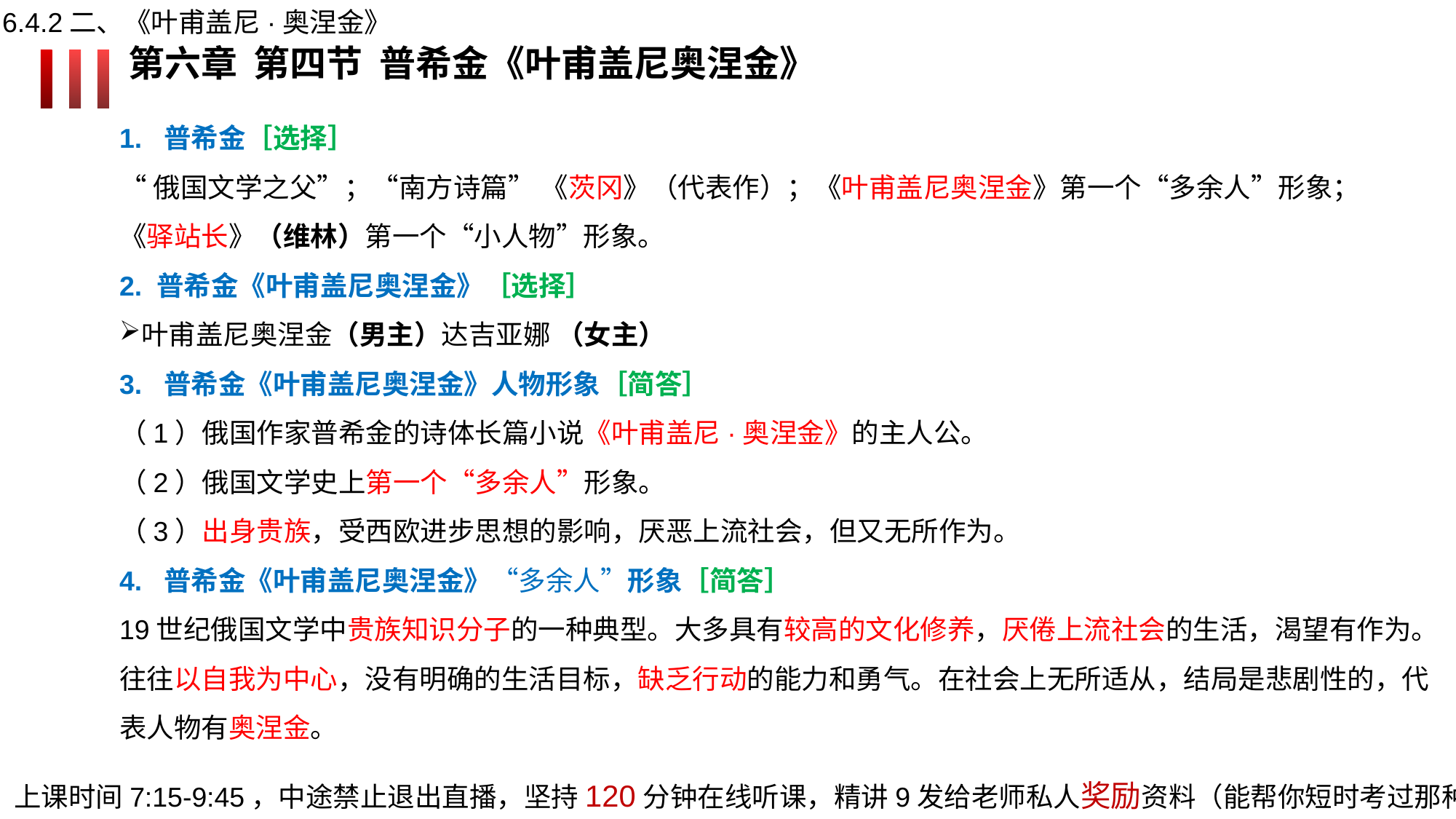

6.4.2二、《叶甫盖尼·奥涅金》
第六章  第四节  普希金《叶甫盖尼奥涅金》
1.  普希金［选择］
“俄国文学之父”；“南方诗篇” 《茨冈》（代表作）；《叶甫盖尼奥涅金》第一个“多余人”形象；
《驿站长》（维林）第一个“小人物”形象。
2. 普希金《叶甫盖尼奥涅金》［选择］
叶甫盖尼奥涅金（男主）达吉亚娜 （女主）
3.  普希金《叶甫盖尼奥涅金》人物形象［简答］
（1）俄国作家普希金的诗体长篇小说《叶甫盖尼·奥涅金》的主人公。
（2）俄国文学史上第一个“多余人”形象。 
（3）出身贵族，受西欧进步思想的影响，厌恶上流社会，但又无所作为。
4.  普希金《叶甫盖尼奥涅金》“多余人”形象［简答］
19世纪俄国文学中贵族知识分子的一种典型。大多具有较高的文化修养，厌倦上流社会的生活，渴望有作为。往往以自我为中心，没有明确的生活目标，缺乏行动的能力和勇气。在社会上无所适从，结局是悲剧性的，代表人物有奥涅金。